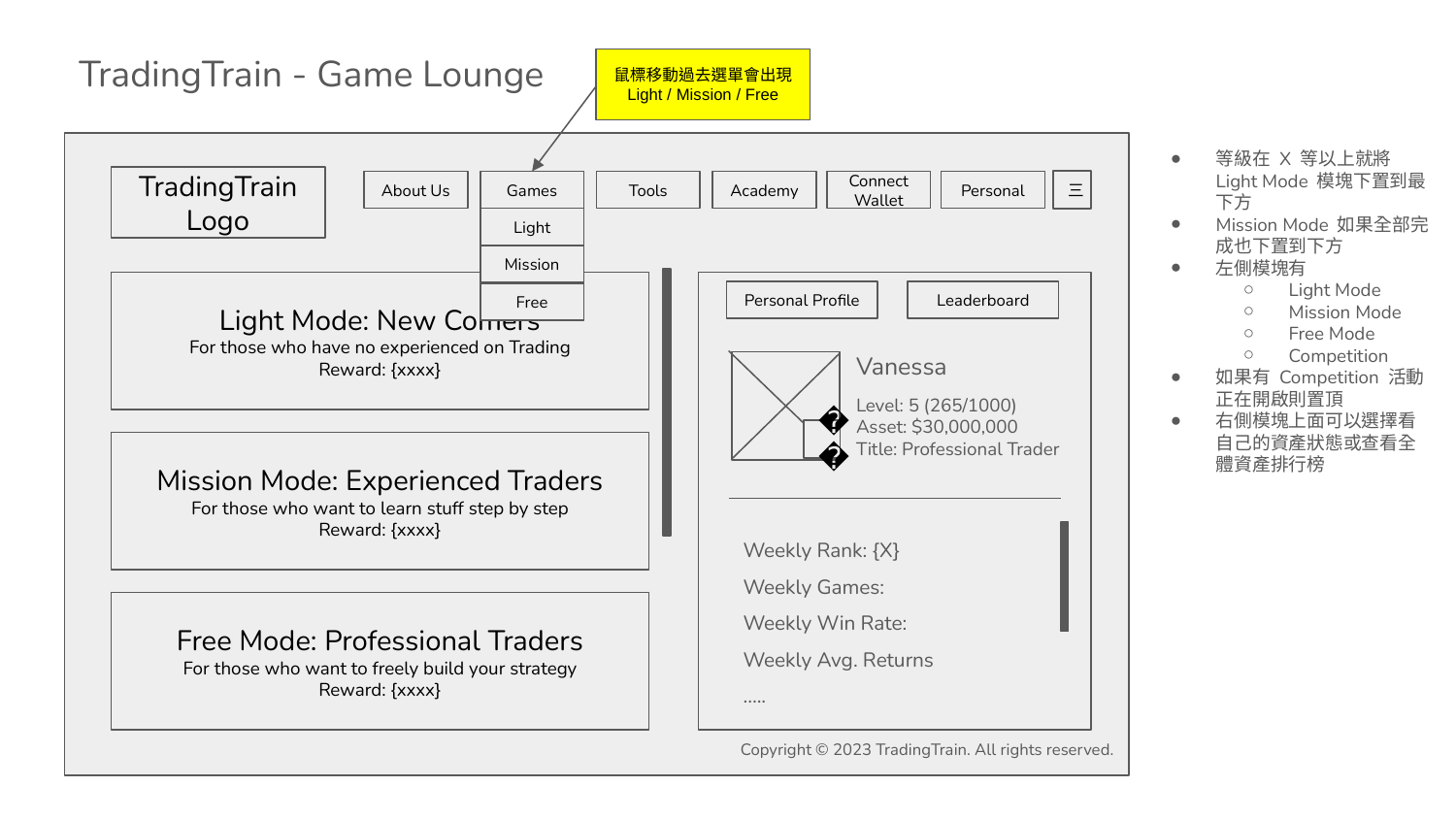

TradingTrain - Game Lounge
鼠標移動過去選單會出現
Light / Mission / Free

等級在 X 等以上就將 Light Mode 模塊下置到最下方
Mission Mode 如果全部完成也下置到下方
左側模塊有
Light Mode
Mission Mode
Free Mode
Competition
如果有 Competition 活動正在開啟則置頂
右側模塊上面可以選擇看自己的資產狀態或查看全體資產排行榜
TradingTrain Logo
三
Games
Tools
Academy
Personal
About Us
Connect Wallet
Light
Mission

Light Mode: New Comers
For those who have no experienced on Trading
Reward: {xxxx}

Personal Profile
Leaderboard
Free
Vanessa

🖎
Level: 5 (265/1000)
Asset: $30,000,000
Title: Professional Trader
Mission Mode: Experienced Traders
For those who want to learn stuff step by step
Reward: {xxxx}
Weekly Rank: {X}
Weekly Games:
Weekly Win Rate:
Weekly Avg. Returns
…..

Free Mode: Professional Traders
For those who want to freely build your strategy
Reward: {xxxx}
Copyright © 2023 TradingTrain. All rights reserved.